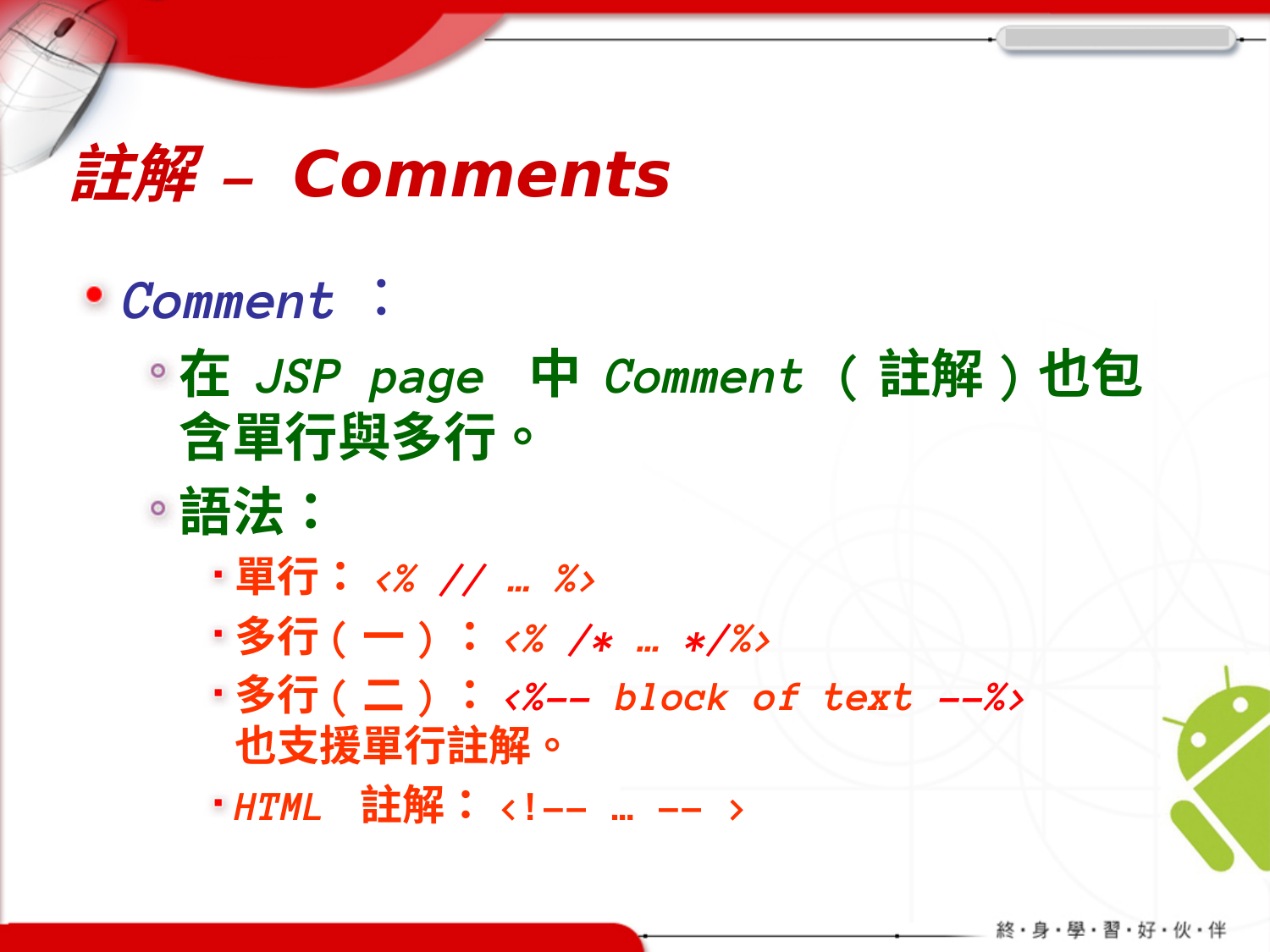

# 註解 - Comments
Comment：
在 JSP page 中 Comment (註解)也包含單行與多行。
語法：
單行：<% // … %>
多行(一)：<% /* … */%>
多行(二)：<%-- block of text --%>
也支援單行註解。
HTML 註解：<!-- … -- >